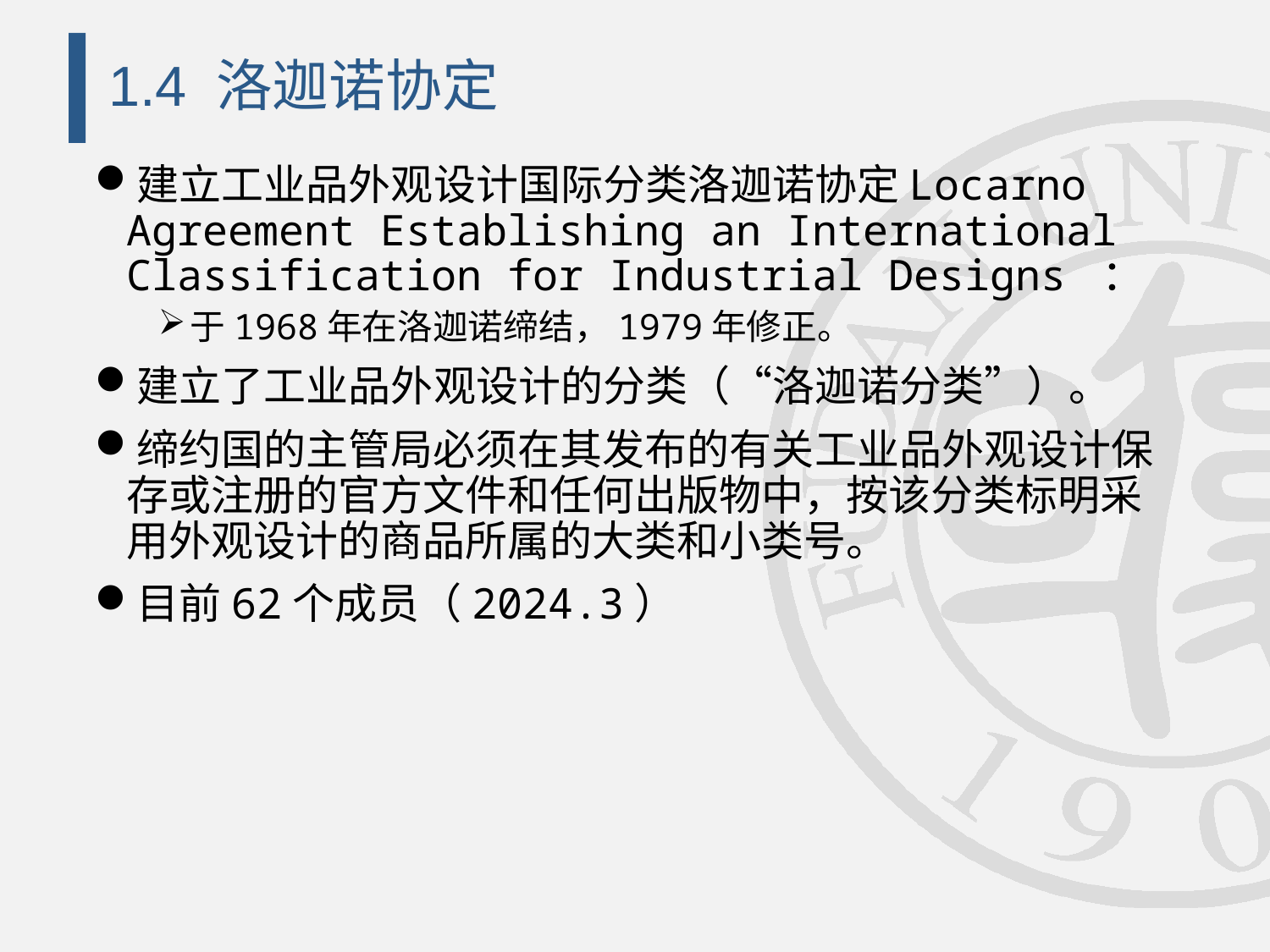

# 1.4 洛迦诺协定
建立工业品外观设计国际分类洛迦诺协定Locarno Agreement Establishing an International Classification for Industrial Designs ：
于1968年在洛迦诺缔结，1979年修正。
建立了工业品外观设计的分类（“洛迦诺分类”）。
缔约国的主管局必须在其发布的有关工业品外观设计保存或注册的官方文件和任何出版物中，按该分类标明采用外观设计的商品所属的大类和小类号。
目前62个成员（2024.3）